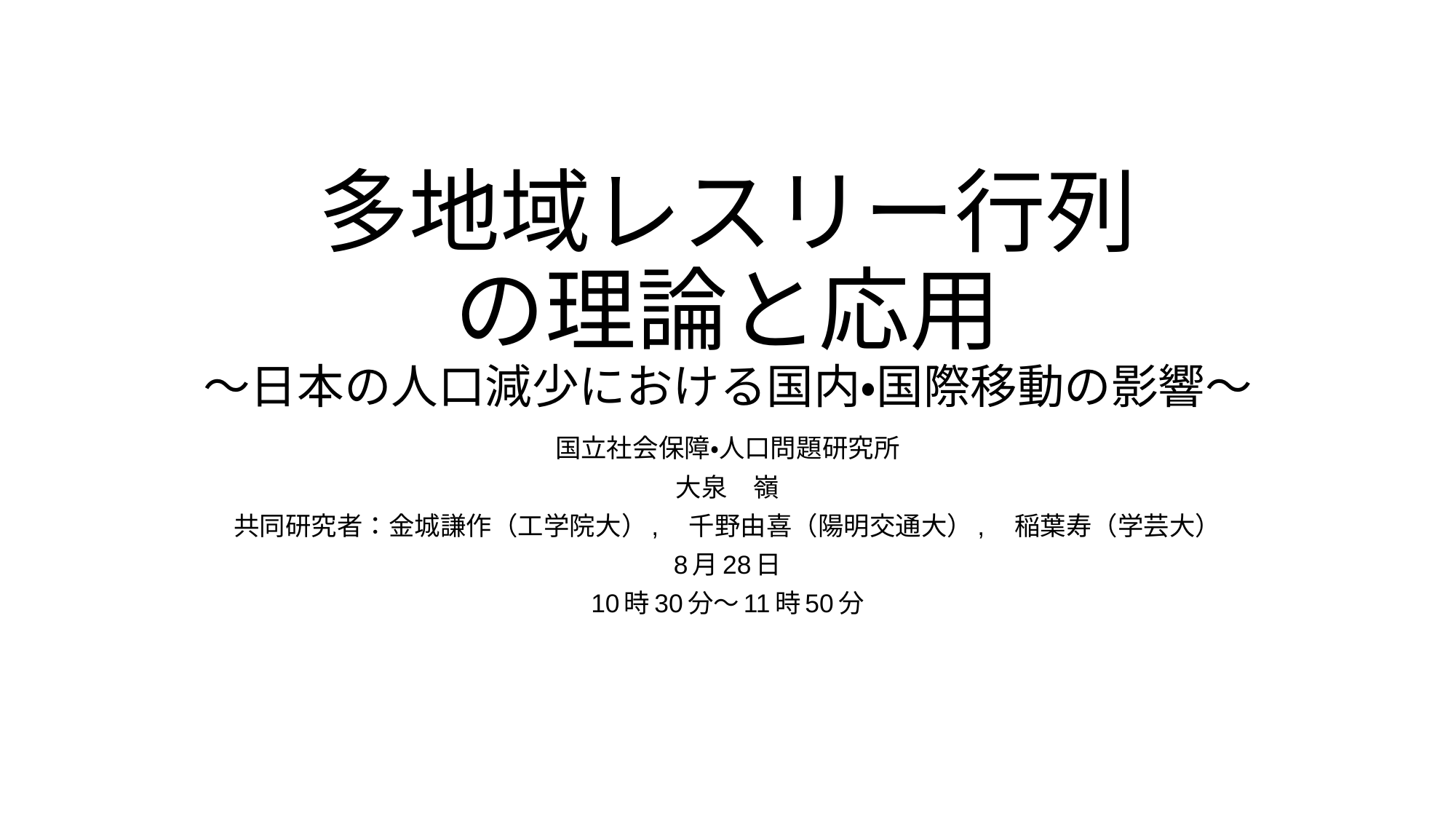

# 多地域レスリー行列 の理論と応用 ～日本の人口減少における国内・国際移動の影響～
国立社会保障・人口問題研究所
大泉　嶺
共同研究者：金城謙作（工学院大）,　千野由喜（陽明交通大）,　稲葉寿（学芸大）
8月28日
10時30分～11時50分